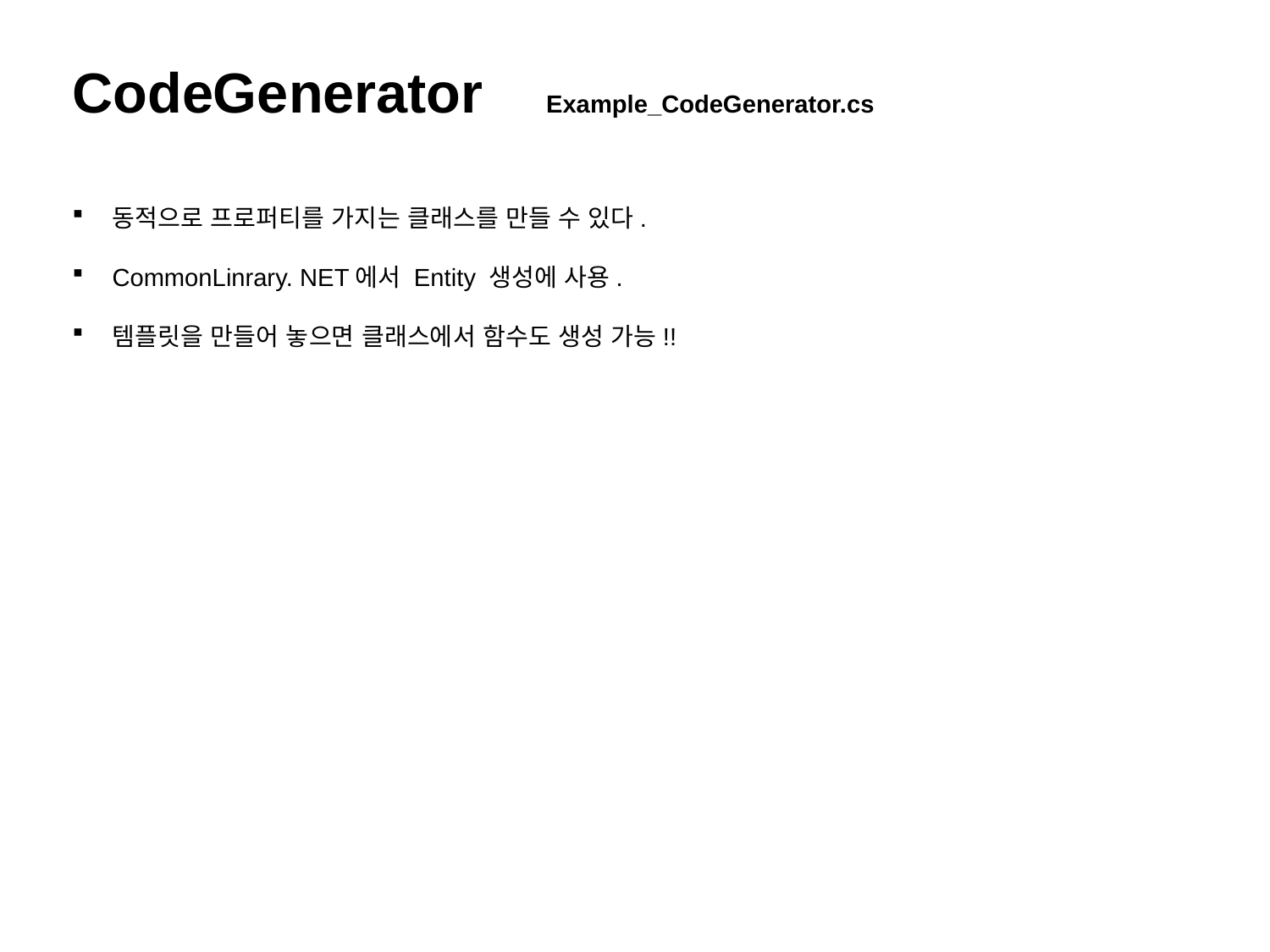

CodeGenerator    Example_CodeGenerator.cs
동적으로 프로퍼티를 가지는 클래스를 만들 수 있다.
CommonLinrary. NET에서 Entity 생성에 사용.
템플릿을 만들어 놓으면 클래스에서 함수도 생성 가능!!